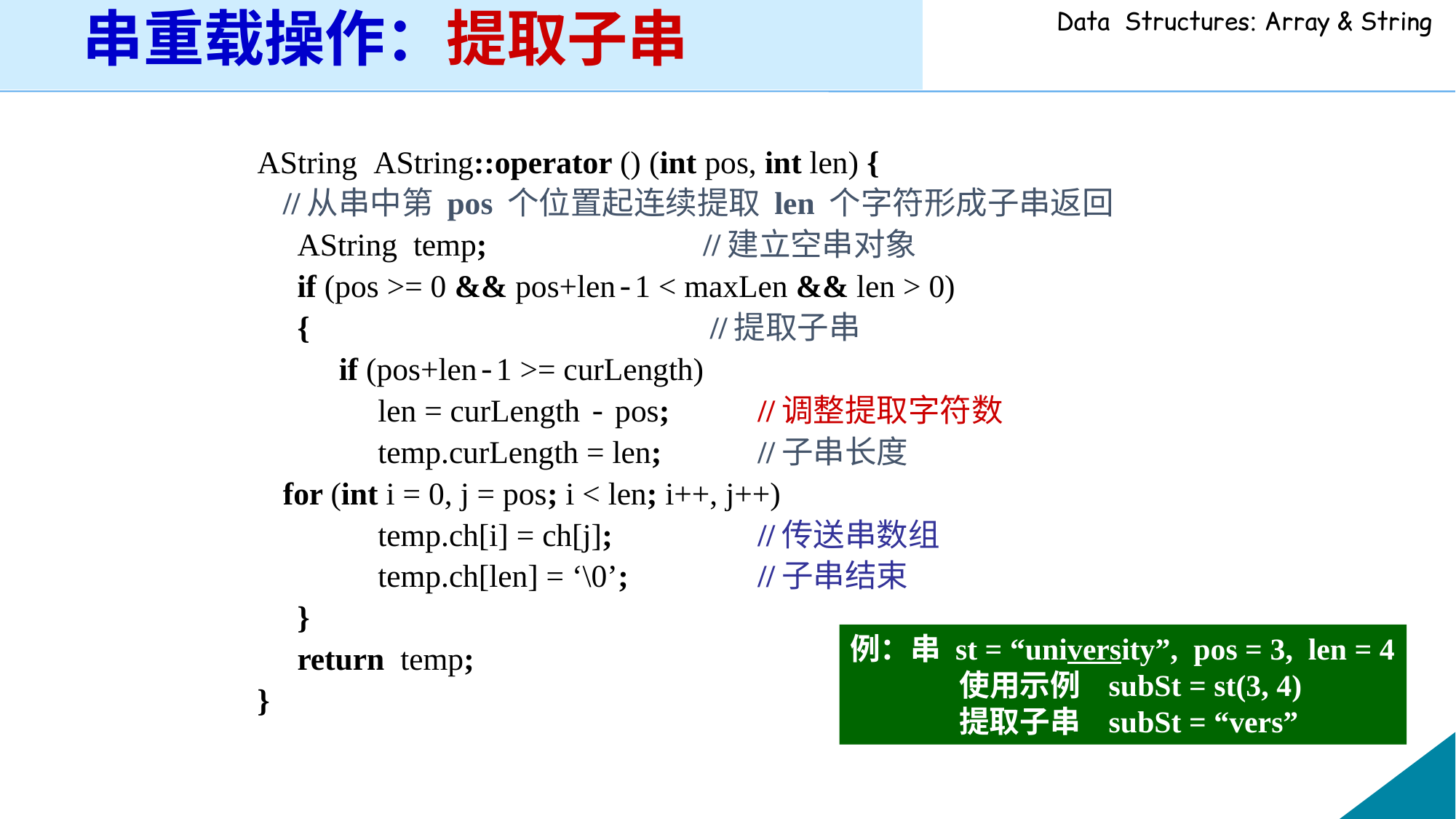

# 串重载操作：提取子串
AString  AString::operator () (int pos, int len) {
	//从串中第 pos 个位置起连续提取 len 个字符形成子串返回
     AString  temp;                           //建立空串对象
     if (pos >= 0 && pos+len-1 < maxLen && len > 0)
     {                                                  //提取子串
	       if (pos+len-1 >= curLength)
               	len = curLength - pos;     	//调整提取字符数
          	temp.curLength = len;           		//子串长度
 		for (int i = 0, j = pos; i < len; i++, j++)
	           	temp.ch[i] = ch[j];        	//传送串数组
	      	temp.ch[len] = ‘\0’;           		//子串结束
     }
     return  temp;
}
例：串 st = “university”,  pos = 3,  len = 4
	使用示例   subSt = st(3, 4)
	提取子串   subSt = “vers”